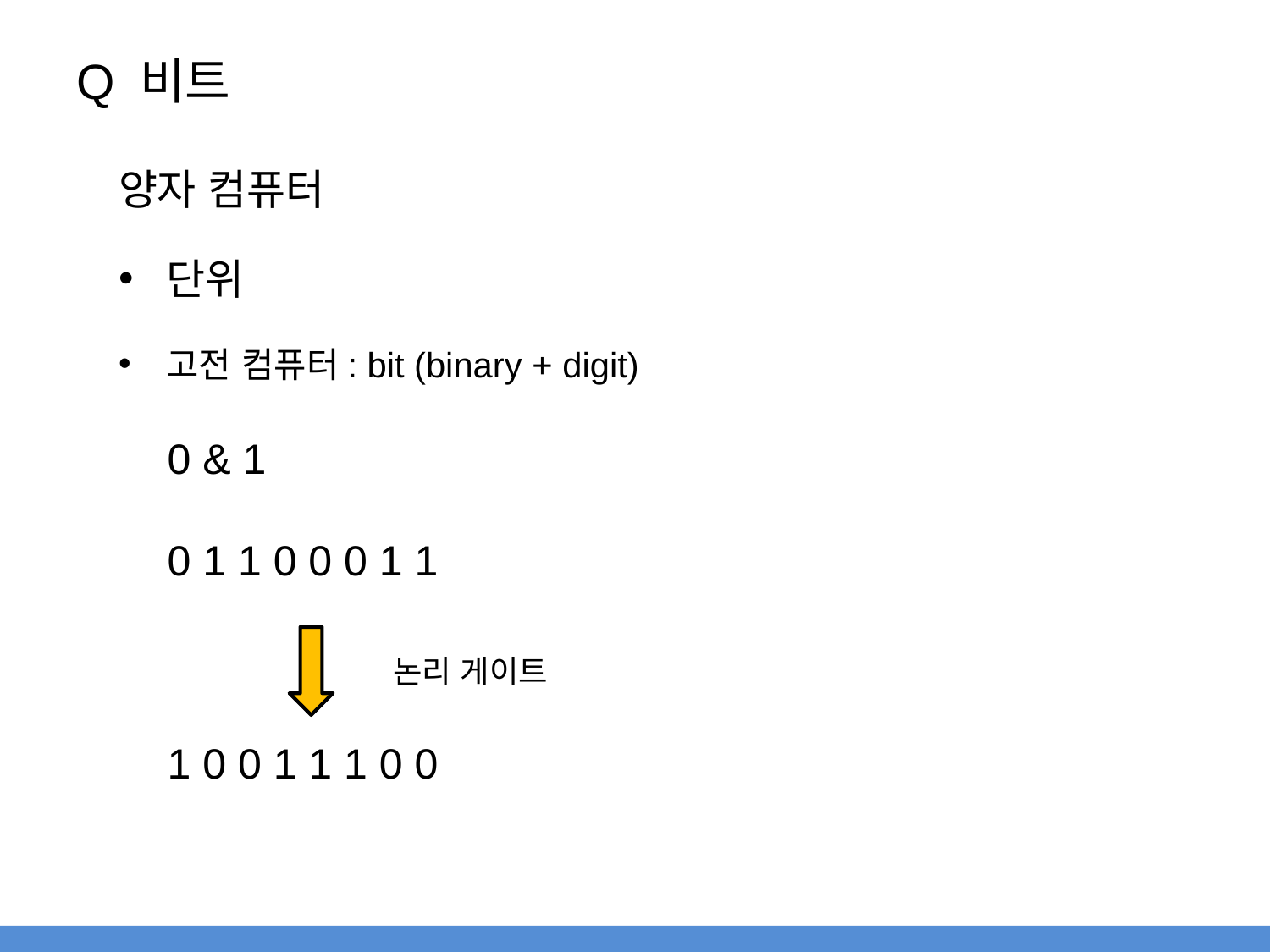

# Q 비트
양자 컴퓨터
단위
고전 컴퓨터: bit (binary + digit)

0 & 1

0 1 1 0 0 0 1 1

1 0 0 1 1 1 0 0

논리 게이트